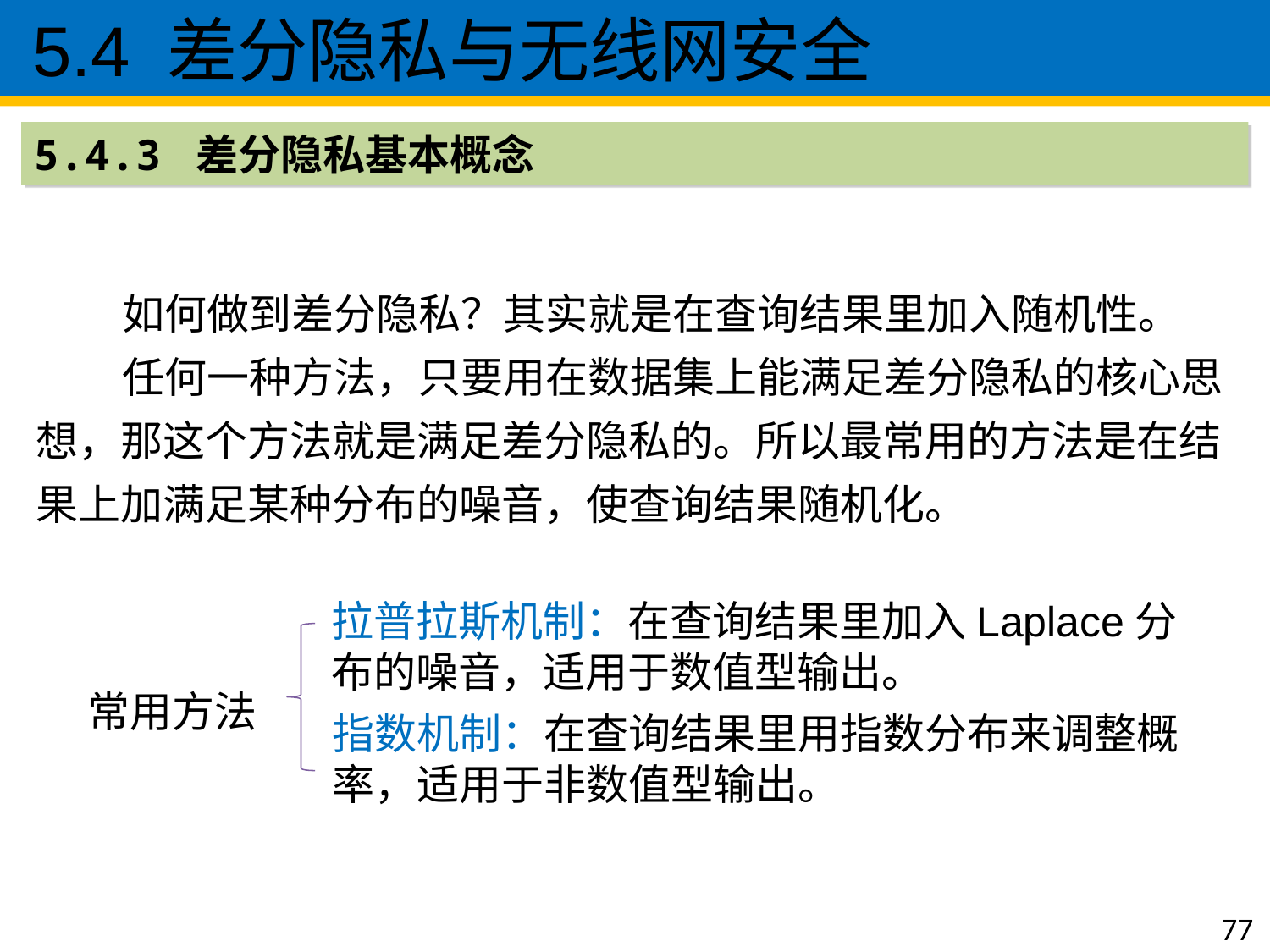

5.4 差分隐私与无线网安全
5.4.3 差分隐私基本概念
        如何做到差分隐私？其实就是在查询结果里加入随机性。
        任何一种方法，只要用在数据集上能满足差分隐私的核心思想，那这个方法就是满足差分隐私的。所以最常用的方法是在结果上加满足某种分布的噪音，使查询结果随机化。

拉普拉斯机制：在查询结果里加入Laplace分布的噪音，适用于数值型输出。

常用方法
指数机制：在查询结果里用指数分布来调整概率，适用于非数值型输出。
77